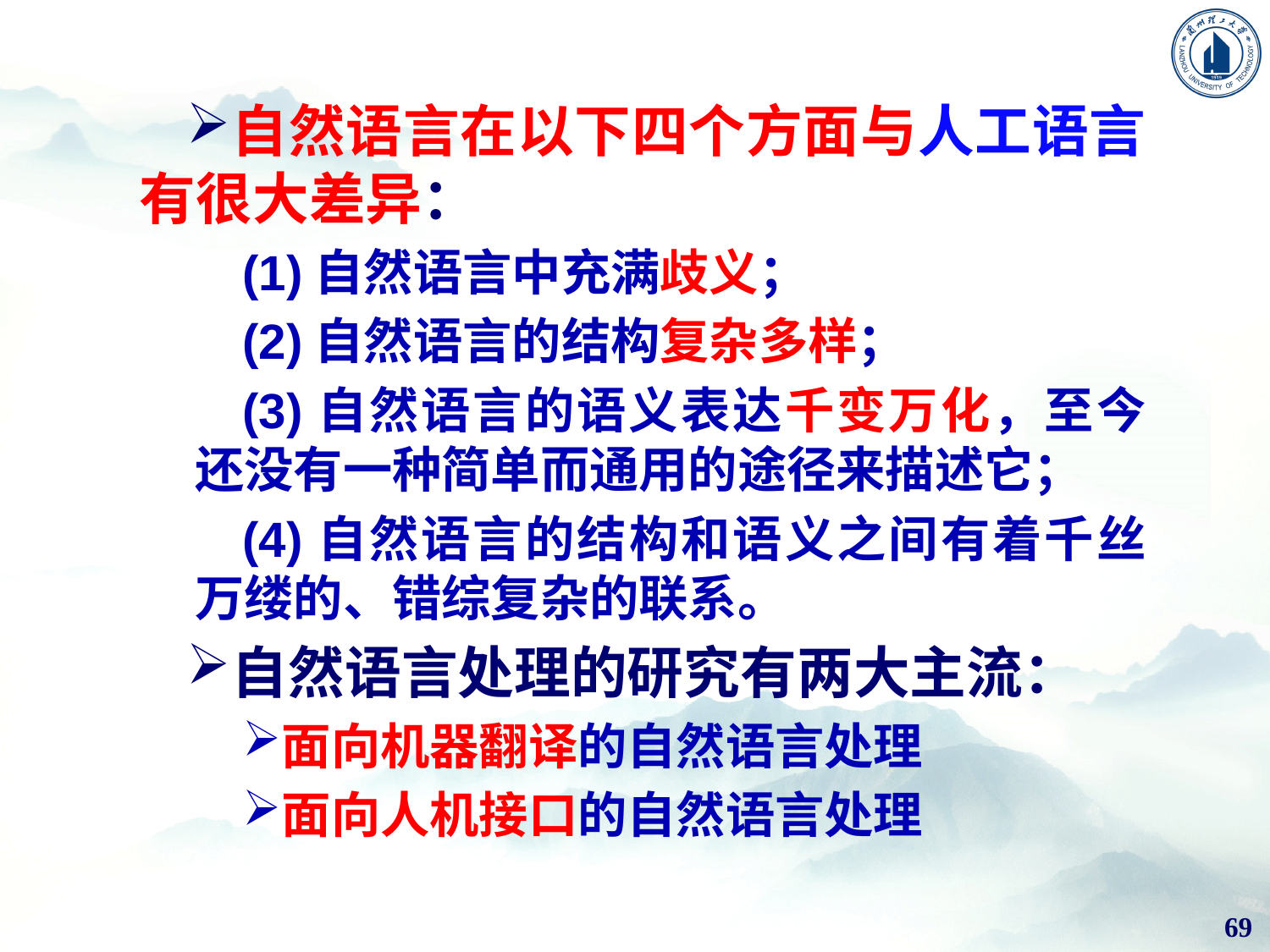

自然语言在以下四个方面与人工语言有很大差异：
(1)自然语言中充满歧义；
(2)自然语言的结构复杂多样；
(3)自然语言的语义表达千变万化，至今还没有一种简单而通用的途径来描述它；
(4)自然语言的结构和语义之间有着千丝万缕的、错综复杂的联系。
自然语言处理的研究有两大主流：
面向机器翻译的自然语言处理
面向人机接口的自然语言处理

69